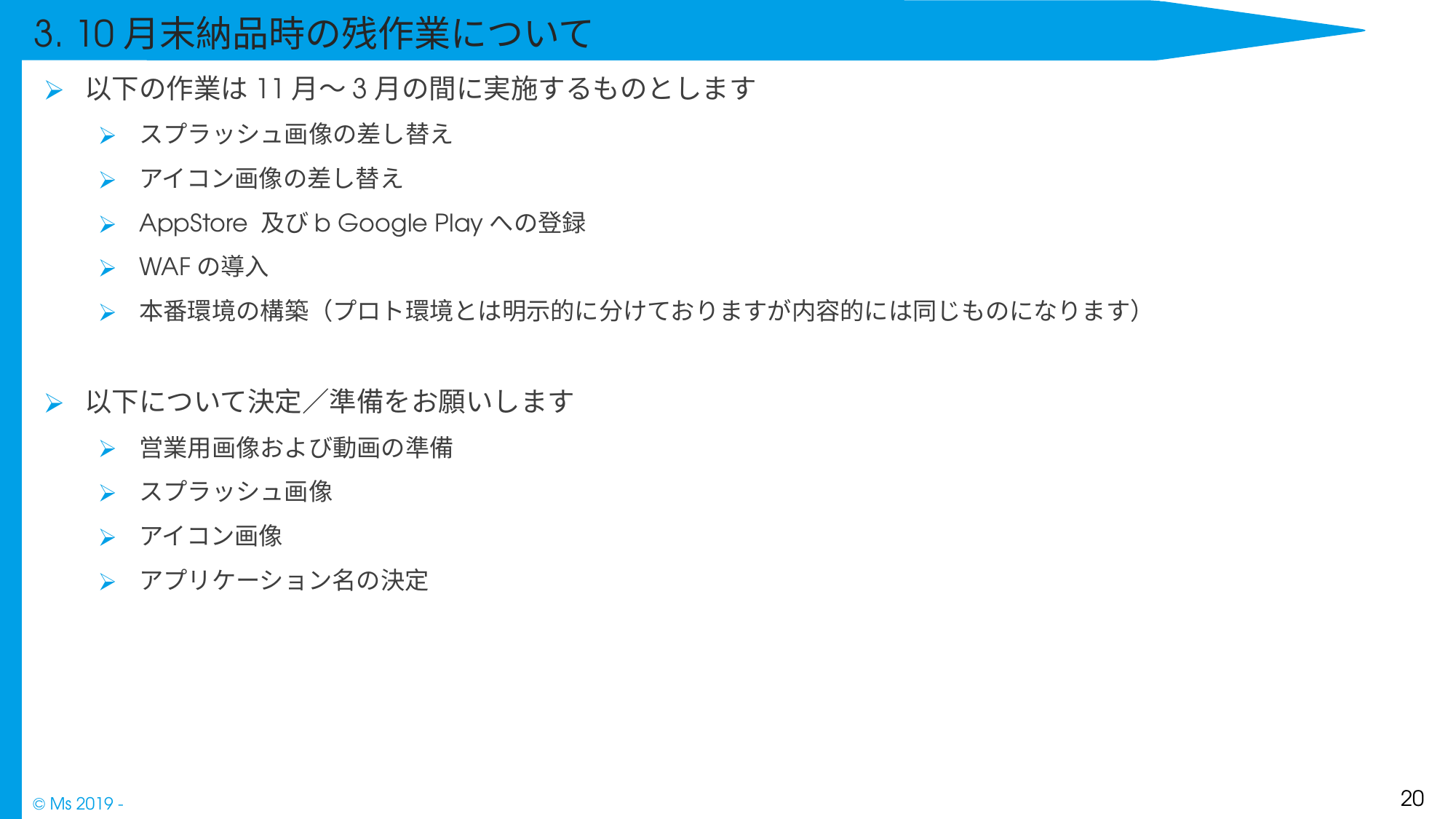

# 3. 10月末納品時の残作業について
以下の作業は11月～3月の間に実施するものとします
スプラッシュ画像の差し替え
アイコン画像の差し替え
AppStore 及びb Google Playへの登録
WAFの導入
本番環境の構築（プロト環境とは明示的に分けておりますが内容的には同じものになります）

以下について決定／準備をお願いします
営業用画像および動画の準備
スプラッシュ画像
アイコン画像
アプリケーション名の決定
20